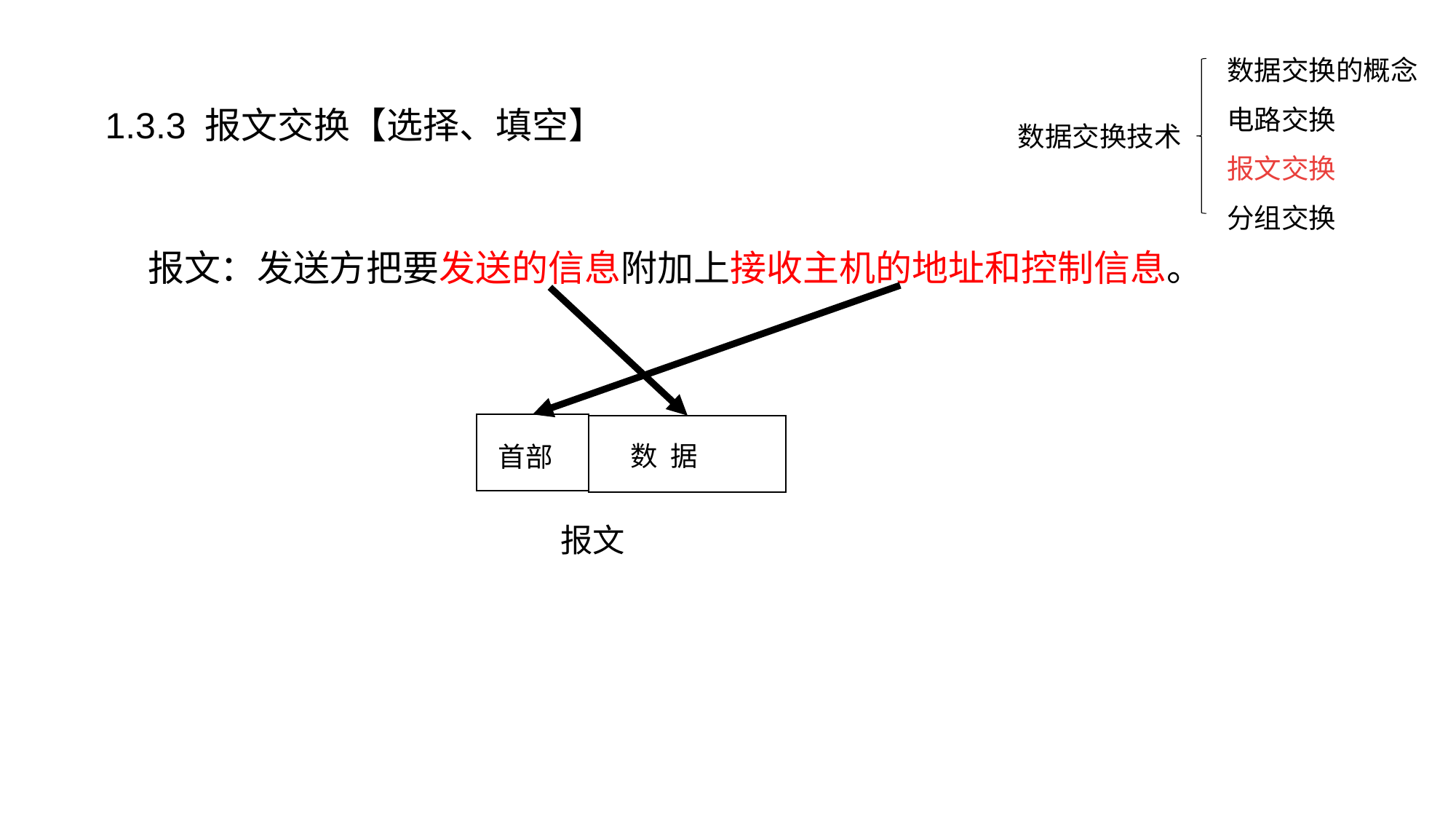

数据交换的概念
电路交换
报文交换
分组交换

1.3.3 报文交换【选择、填空】
数据交换技术
报文：发送方把要发送的信息附加上接收主机的地址和控制信息。

数  据
首部
报文